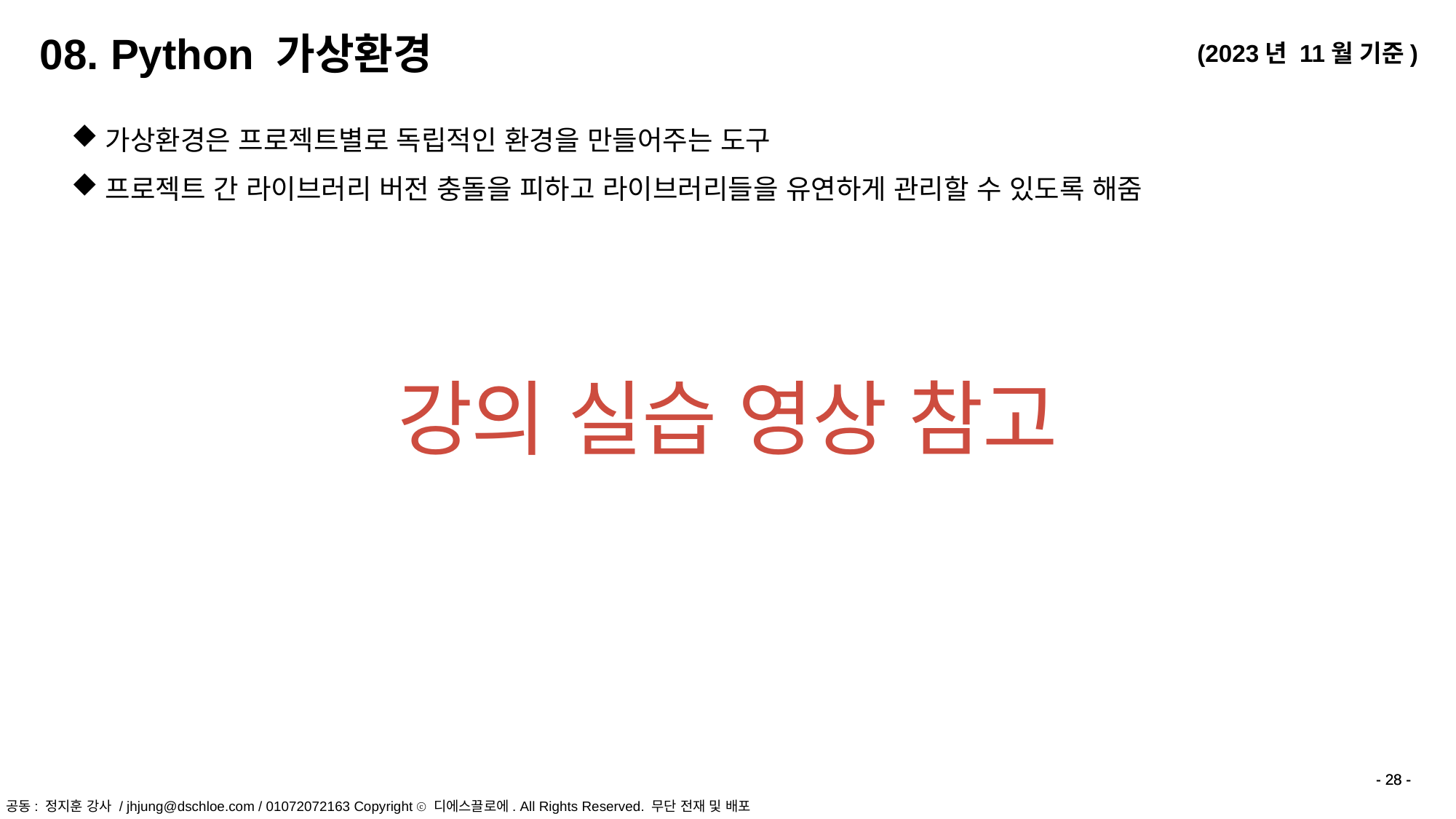

08. Python 가상환경
가상환경은 프로젝트별로 독립적인 환경을 만들어주는 도구
프로젝트 간 라이브러리 버전 충돌을 피하고 라이브러리들을 유연하게 관리할 수 있도록 해줌
강의 실습 영상 참고
- 28 -